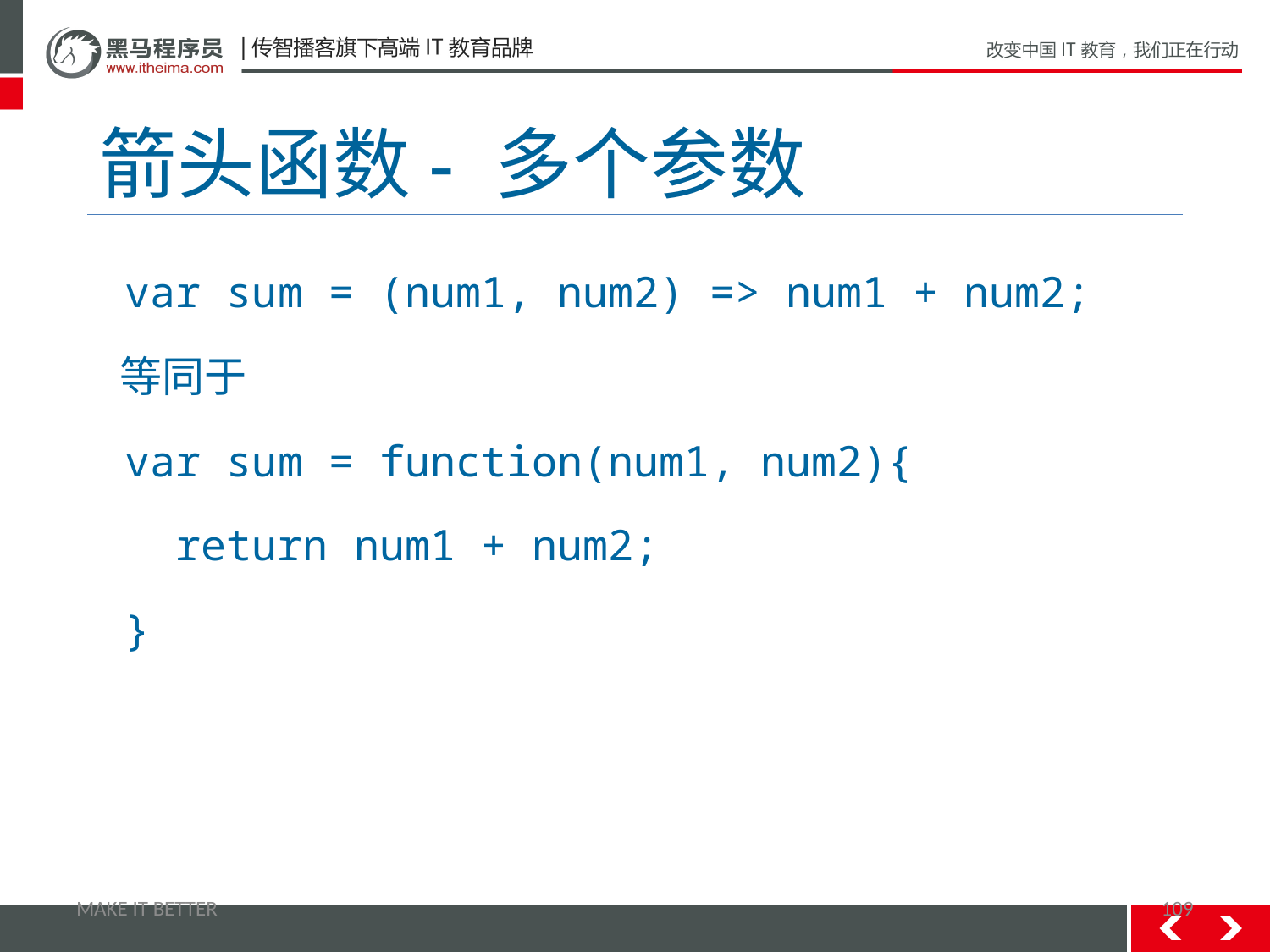

# 箭头函数- 多个参数
 var sum = (num1, num2) => num1 + num2;
 等同于
 var sum = function(num1, num2){
   return num1 + num2;
 }

MAKE IT BETTER
109